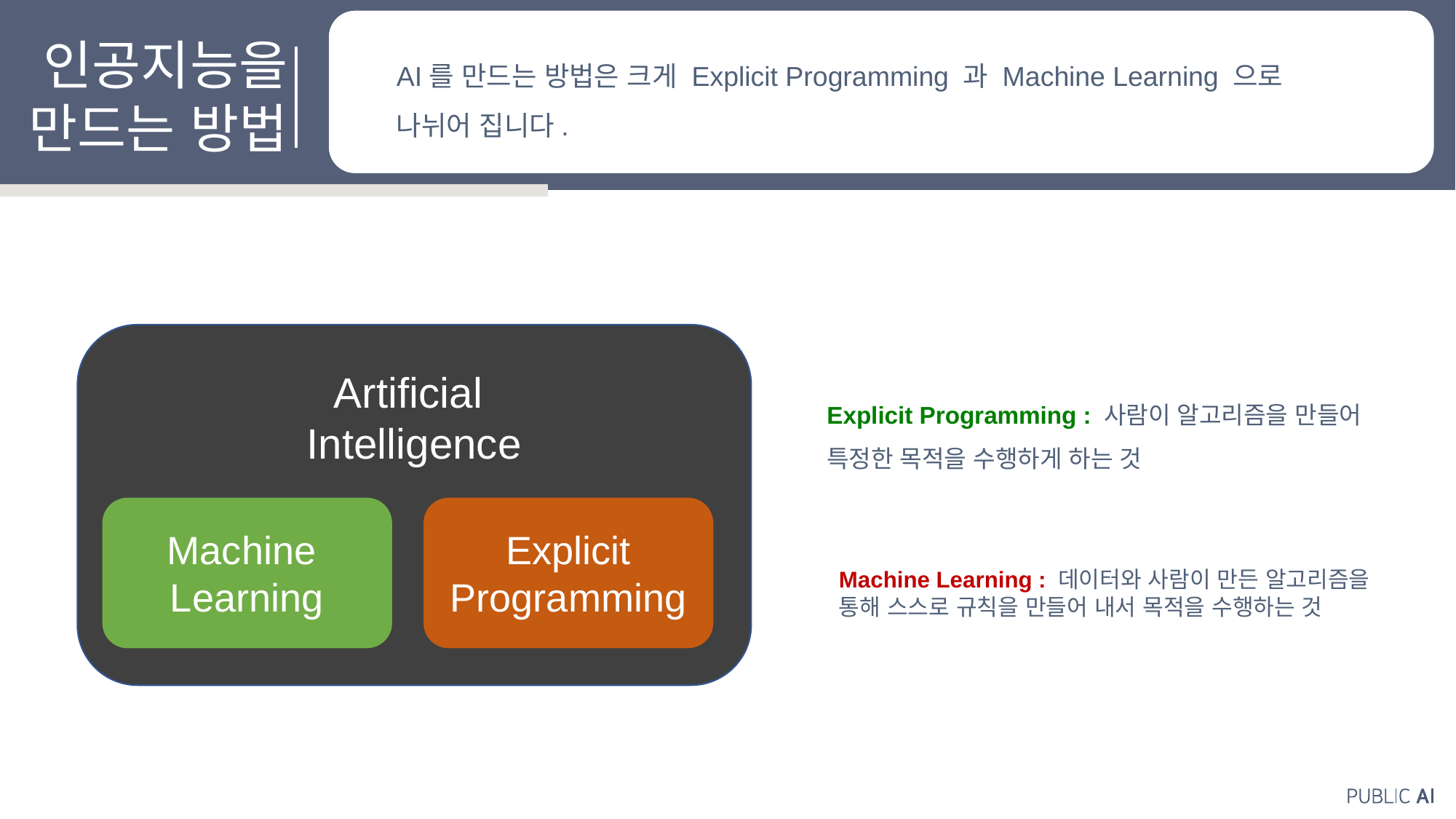

인공지능을
만드는 방법
AI를 만드는 방법은 크게 Explicit Programming 과 Machine Learning 으로 나뉘어 집니다.

Artificial
Intelligence
Explicit Programming : 사람이 알고리즘을 만들어
특정한 목적을 수행하게 하는 것

Machine
Learning
Explicit Programming
Machine Learning : 데이터와 사람이 만든 알고리즘을
통해 스스로 규칙을 만들어 내서 목적을 수행하는 것